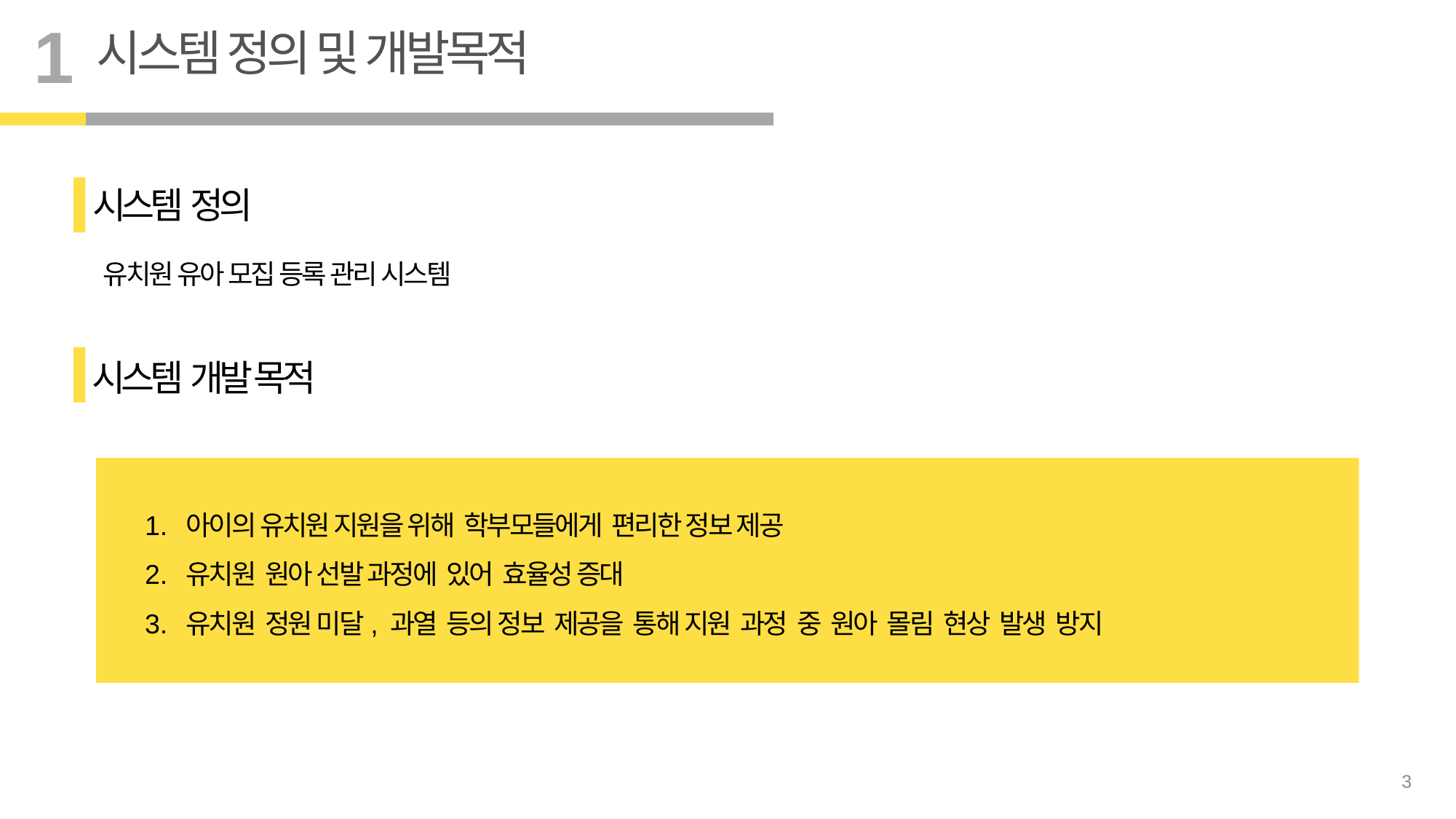

1
시스템 정의 및 개발목적

시스템  정의

유치원 유아 모집 등록 관리 시스템

시스템  개발 목적

아이의 유치원 지원을 위해  학부모들에게  편리한 정보 제공
유치원  원아 선발 과정에  있어  효율성 증대
유치원  정원 미달, 과열  등의 정보  제공을  통해 지원  과정  중  원아  몰림  현상  발생  방지
3